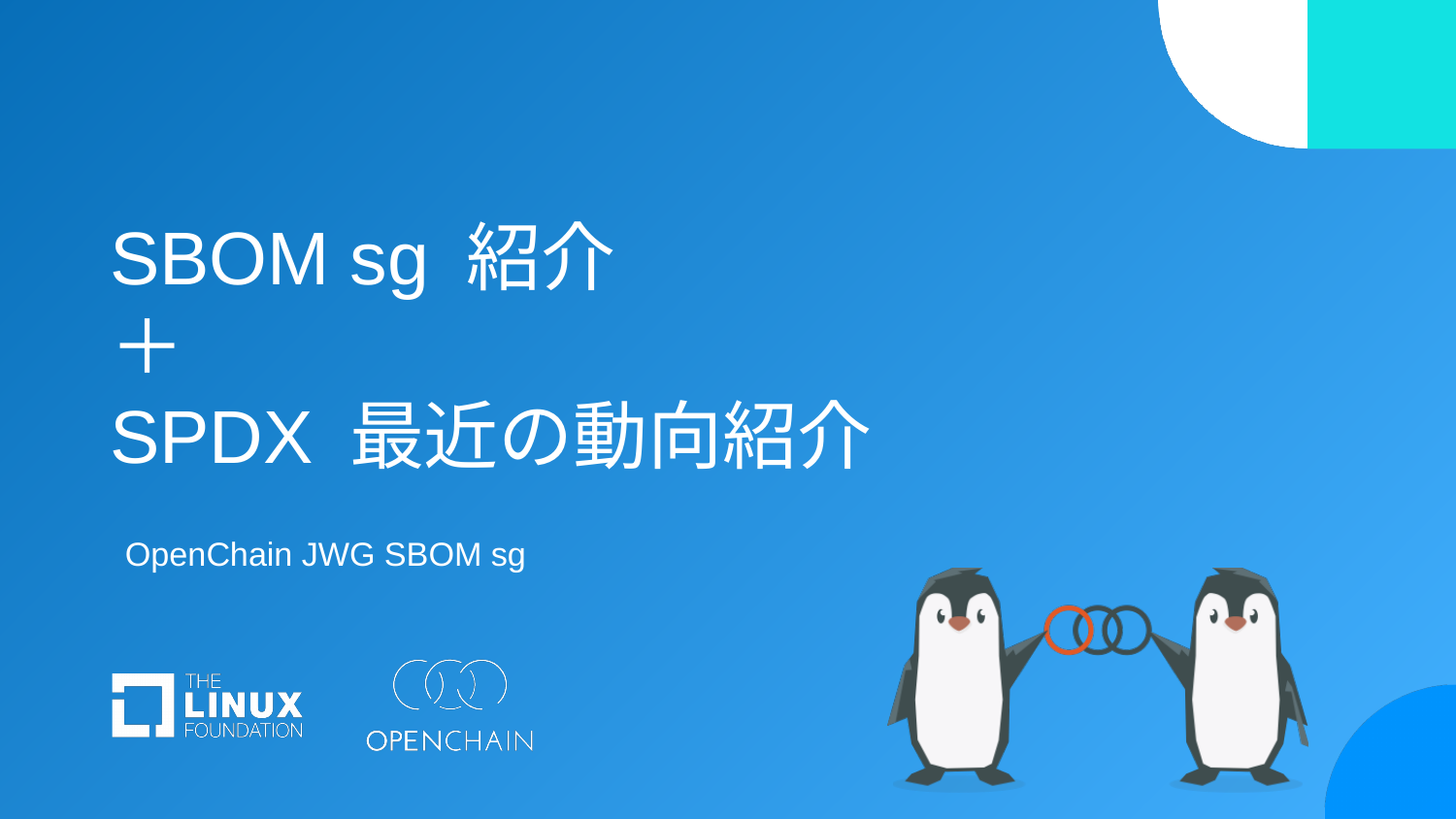

# SBOM sg 紹介 ＋ SPDX 最近の動向紹介
OpenChain JWG SBOM sg